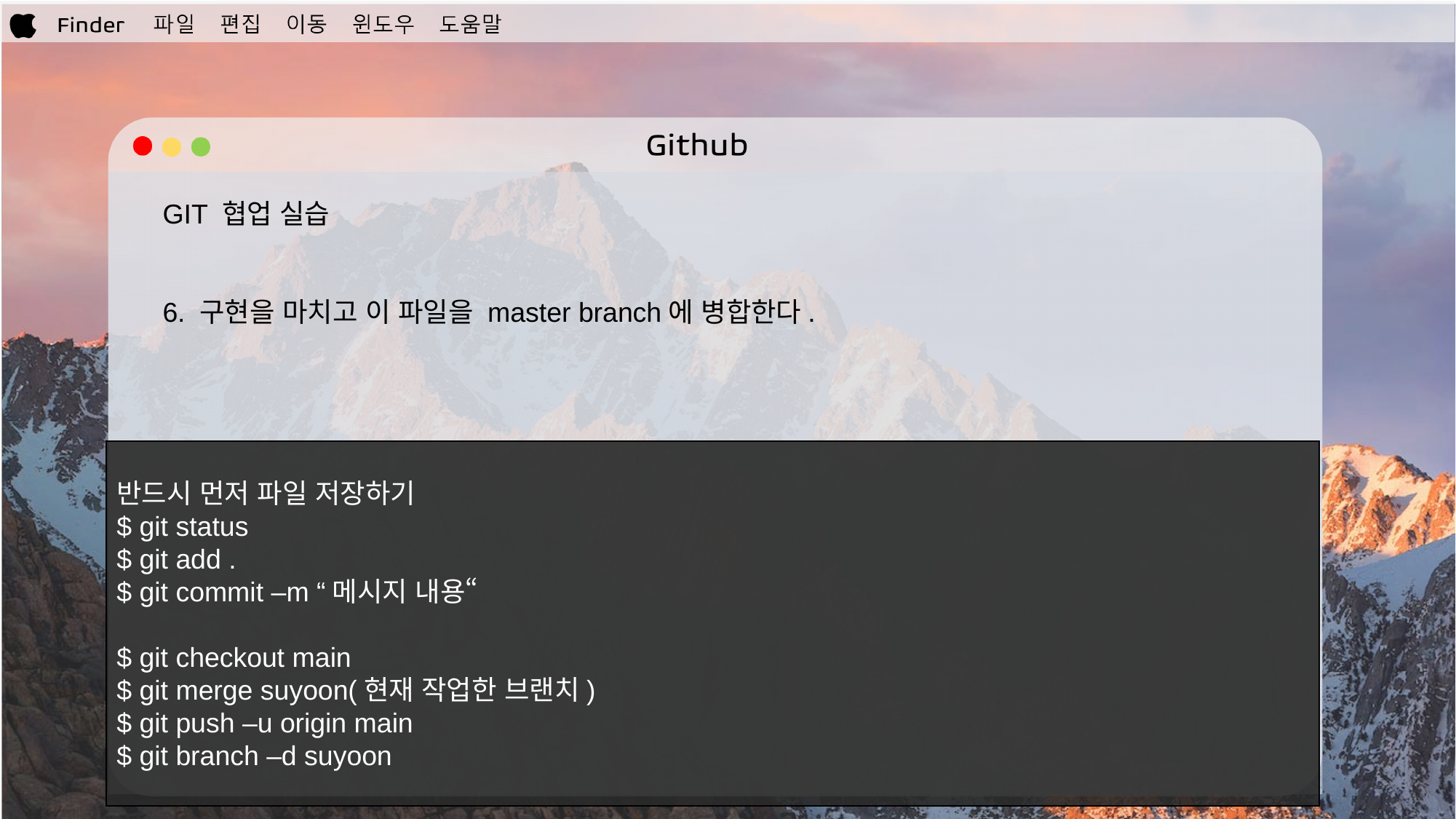

GIT 협업 실습

6. 구현을 마치고 이 파일을 master branch에 병합한다.
반드시 먼저 파일 저장하기
$ git status
$ git add .
$ git commit –m “메시지 내용“

$ git checkout main
$ git merge suyoon(현재 작업한 브랜치)
$ git push –u origin main
$ git branch –d suyoon